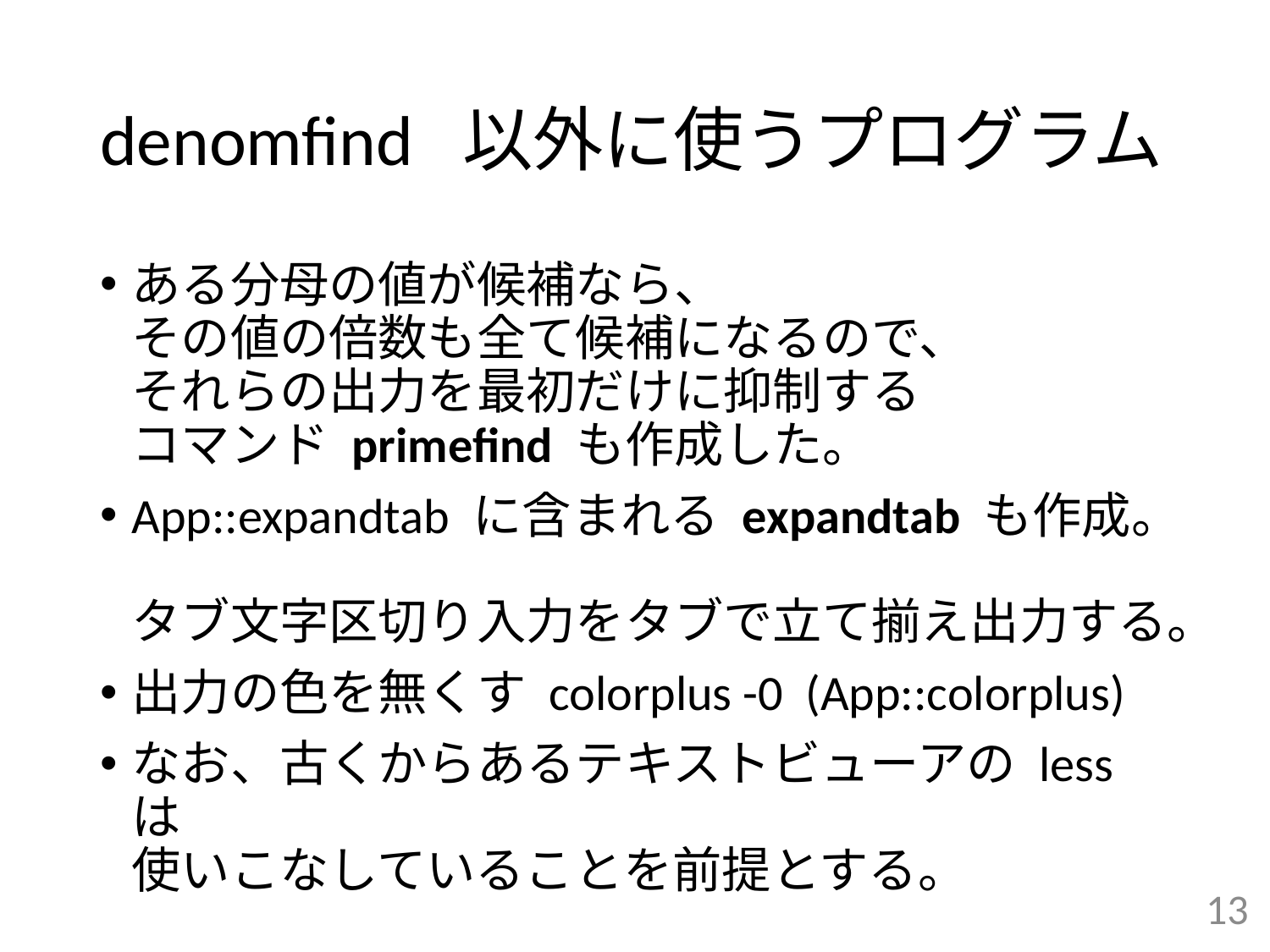

# denomfind  以外に使うプログラム
ある分母の値が候補なら、
その値の倍数も全て候補になるので、
それらの出力を最初だけに抑制する
コマンド primefind も作成した。
App::expandtab に含まれる expandtab も作成。
タブ文字区切り入力をタブで立て揃え出力する。
出力の色を無くす colorplus -0  (App::colorplus)
なお、古くからあるテキストビューアの less は
使いこなしていることを前提とする。
13